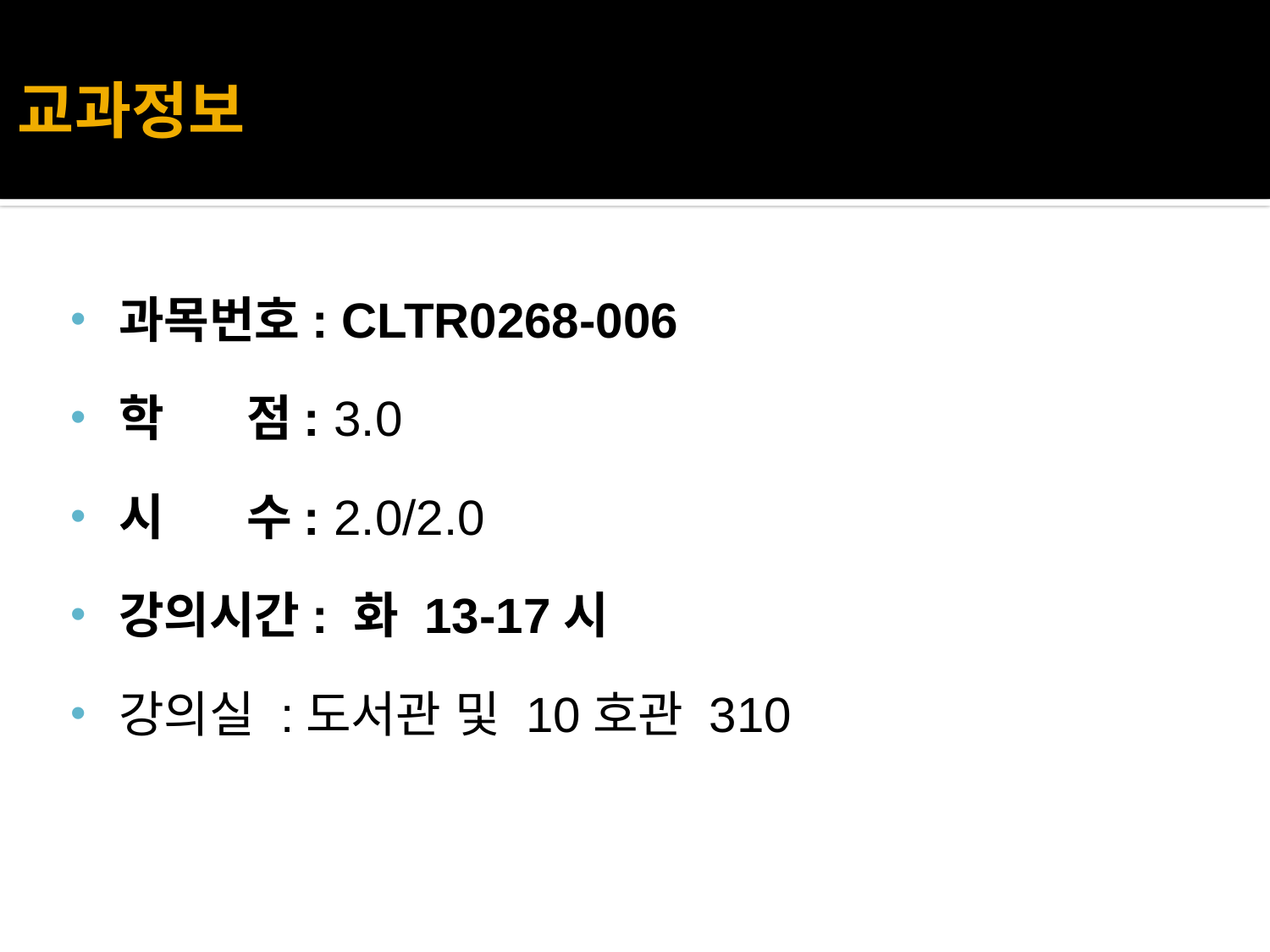

# 교과정보
과목번호: CLTR0268-006
학      점: 3.0
시      수: 2.0/2.0
강의시간: 화 13-17시
강의실 :도서관 및 10호관 310